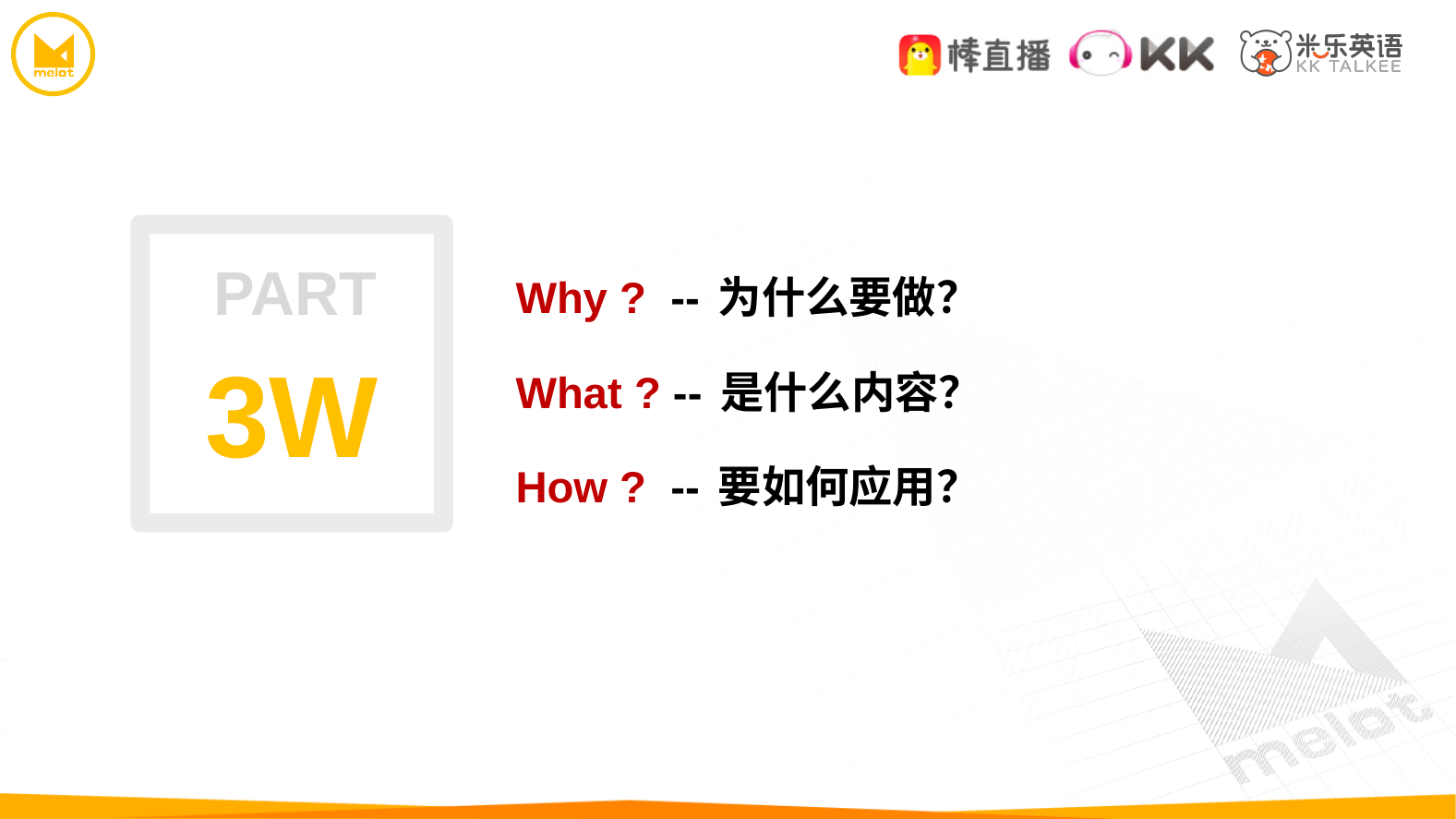

Why ?  -- 为什么要做？
What ? -- 是什么内容？
How ?  -- 要如何应用？

PART
3W